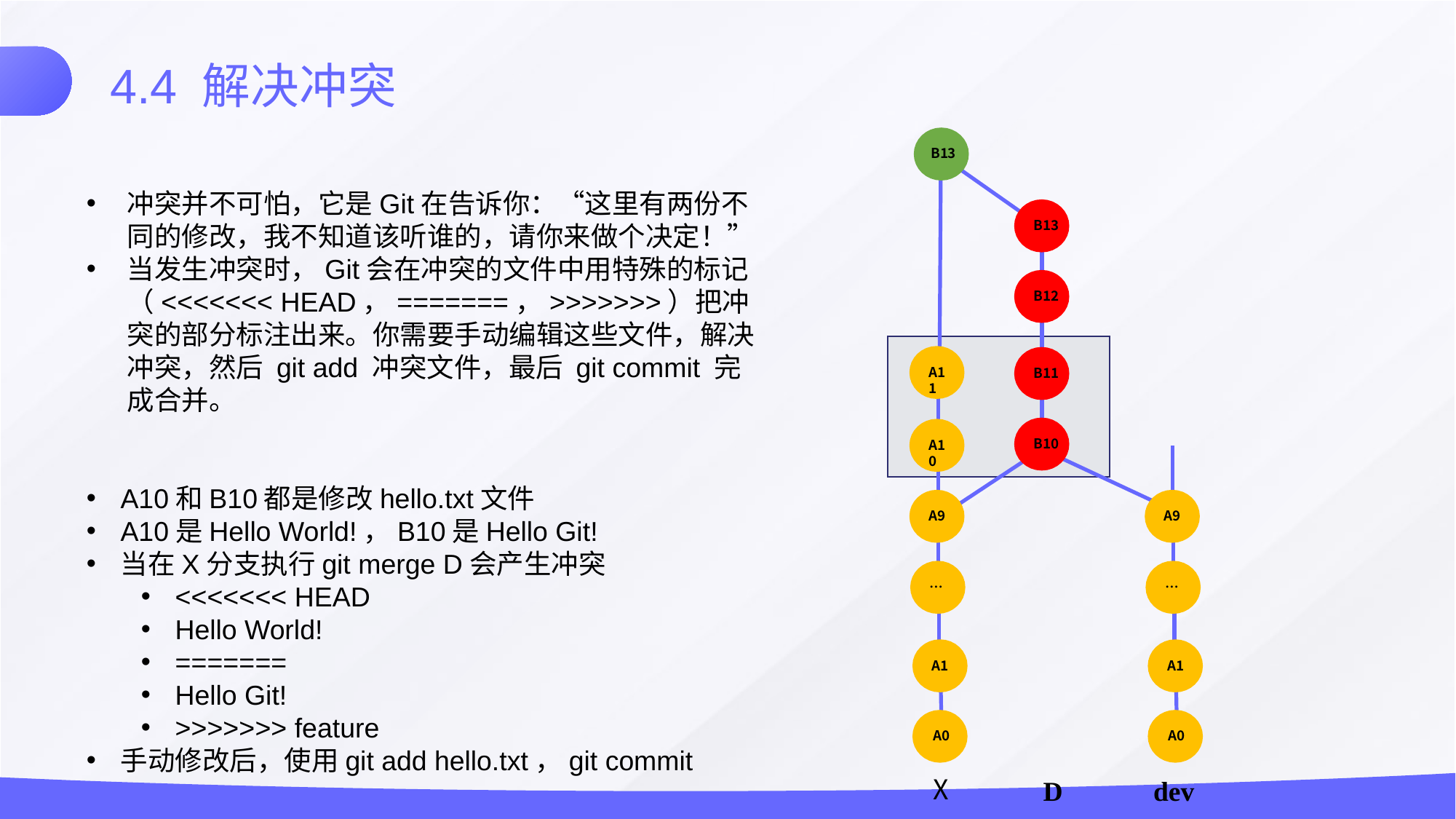

4.4 解决冲突

B13
冲突并不可怕，它是Git在告诉你：“这里有两份不同的修改，我不知道该听谁的，请你来做个决定！”
当发生冲突时，Git会在冲突的文件中用特殊的标记（<<<<<<< HEAD，=======，>>>>>>>）把冲突的部分标注出来。你需要手动编辑这些文件，解决冲突，然后 git add 冲突文件，最后 git commit 完成合并。

A10和B10都是修改hello.txt文件
A10是Hello World!，B10是Hello Git!
当在X分支执行git merge D会产生冲突
<<<<<<< HEAD
Hello World!
=======
Hello Git!
>>>>>>> feature
手动修改后，使用git add hello.txt，git commit

B13

B12

A11
B11

B10
A10

A9
A9

…
…

A1
A1

A0
A0
X
D
dev